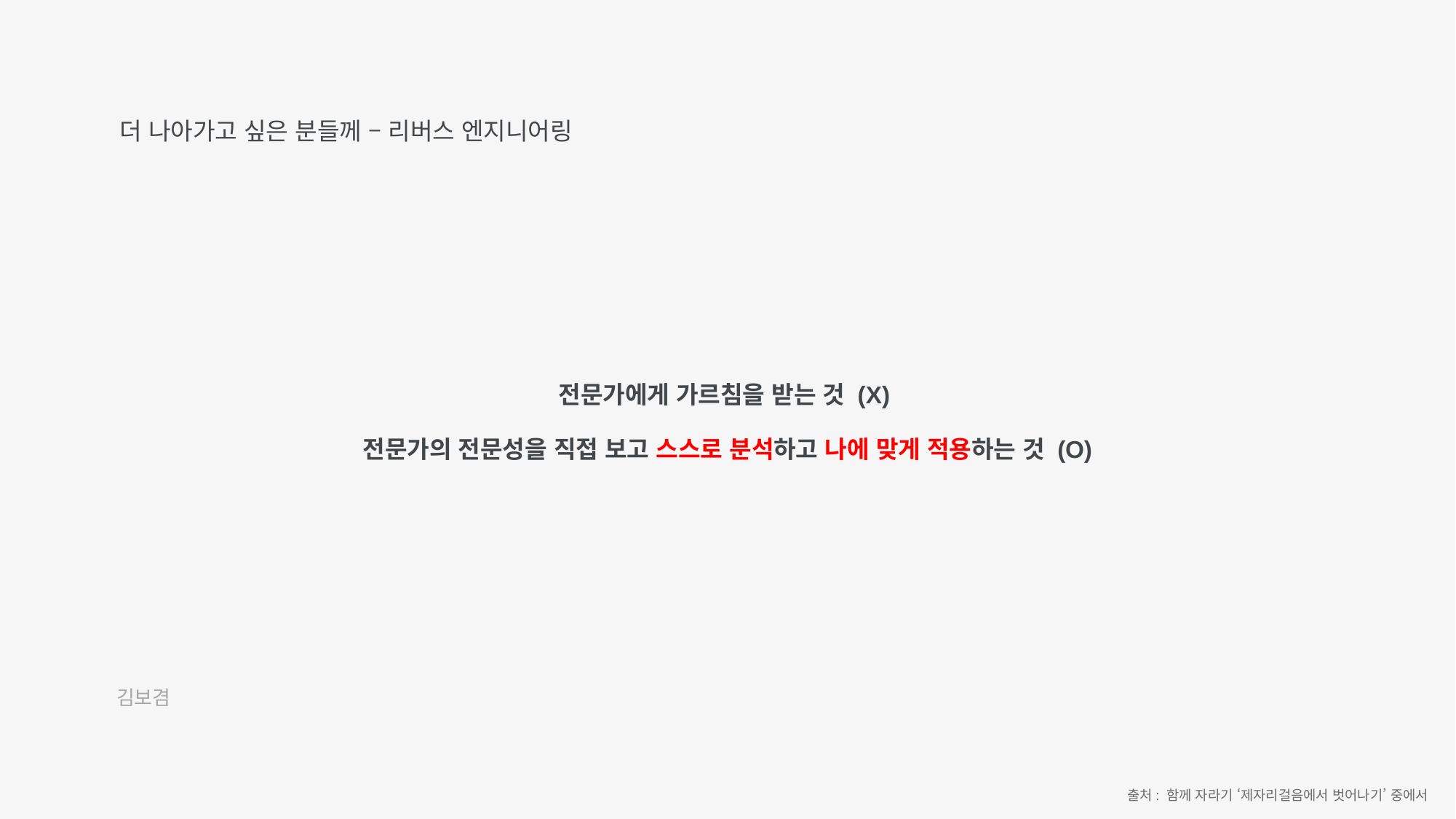

더 나아가고 싶은 분들께 – 리버스 엔지니어링
전문가에게 가르침을 받는 것 (X)
전문가의 전문성을 직접 보고 스스로 분석하고 나에 맞게 적용하는 것 (O)
김보겸
출처: 함께 자라기 ‘제자리걸음에서 벗어나기’ 중에서